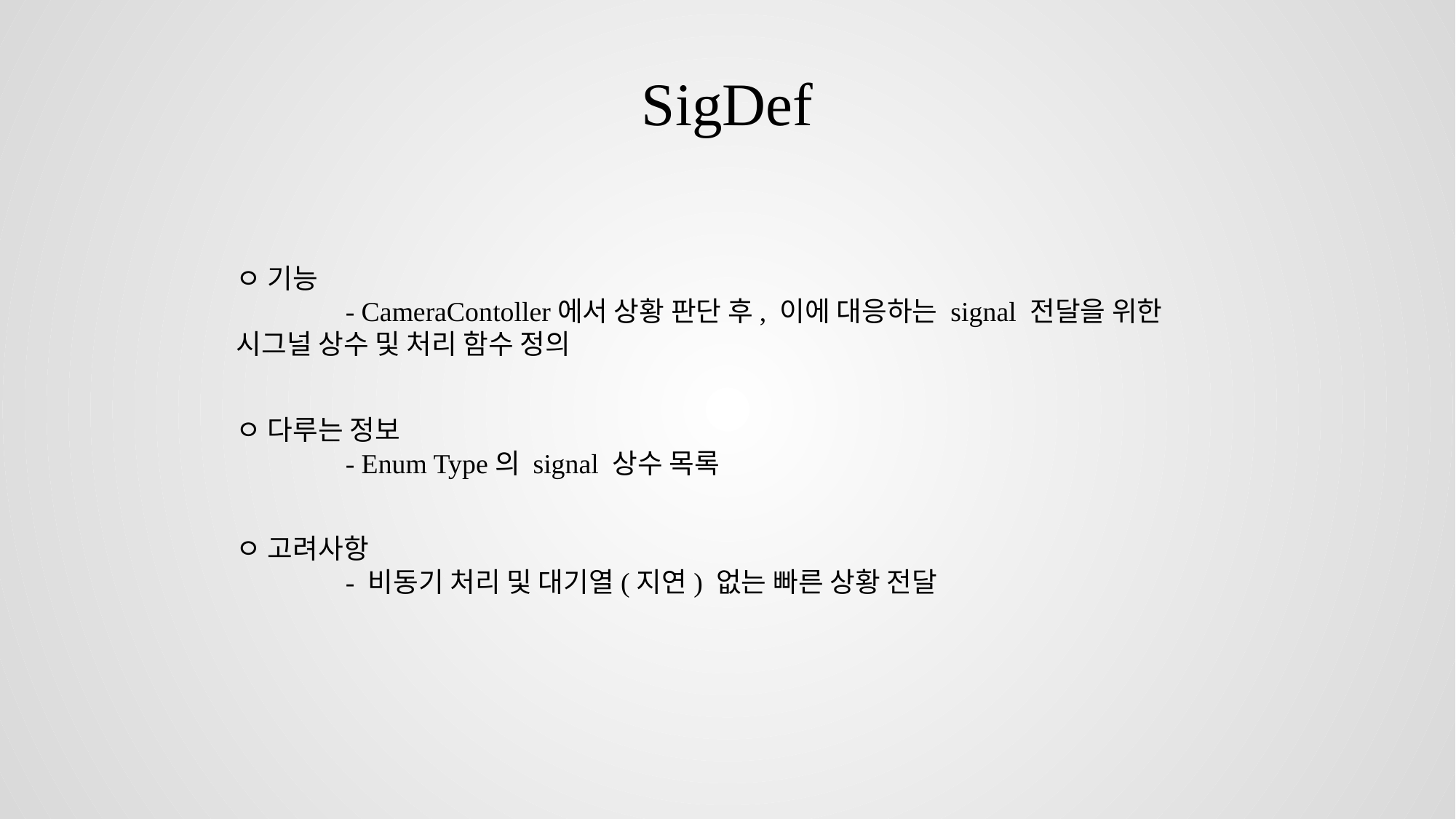

SigDef
ㅇ 기능
	- CameraContoller에서 상황 판단 후, 이에 대응하는 signal 전달을 위한 시그널 상수 및 처리 함수 정의

ㅇ 다루는 정보
	- Enum Type의 signal 상수 목록

ㅇ 고려사항
	- 비동기 처리 및 대기열(지연) 없는 빠른 상황 전달